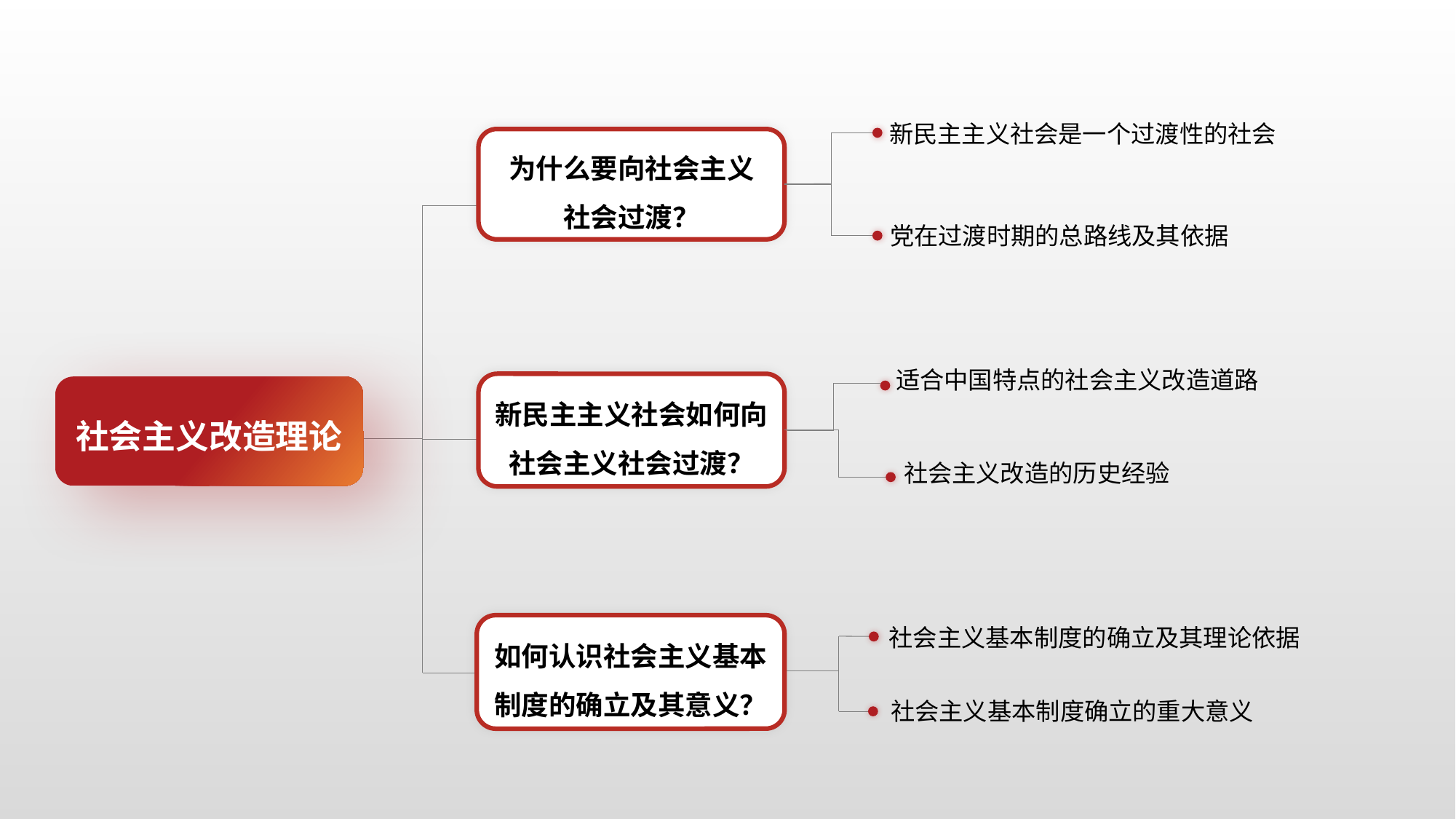

新民主主义社会是一个过渡性的社会

为什么要向社会主义
社会过渡？
党在过渡时期的总路线及其依据

适合中国特点的社会主义改造道路

社会主义改造的历史经验

新民主主义社会如何向社会主义社会过渡？
社会主义改造理论
如何认识社会主义基本制度的确立及其意义？
社会主义基本制度的确立及其理论依据

社会主义基本制度确立的重大意义